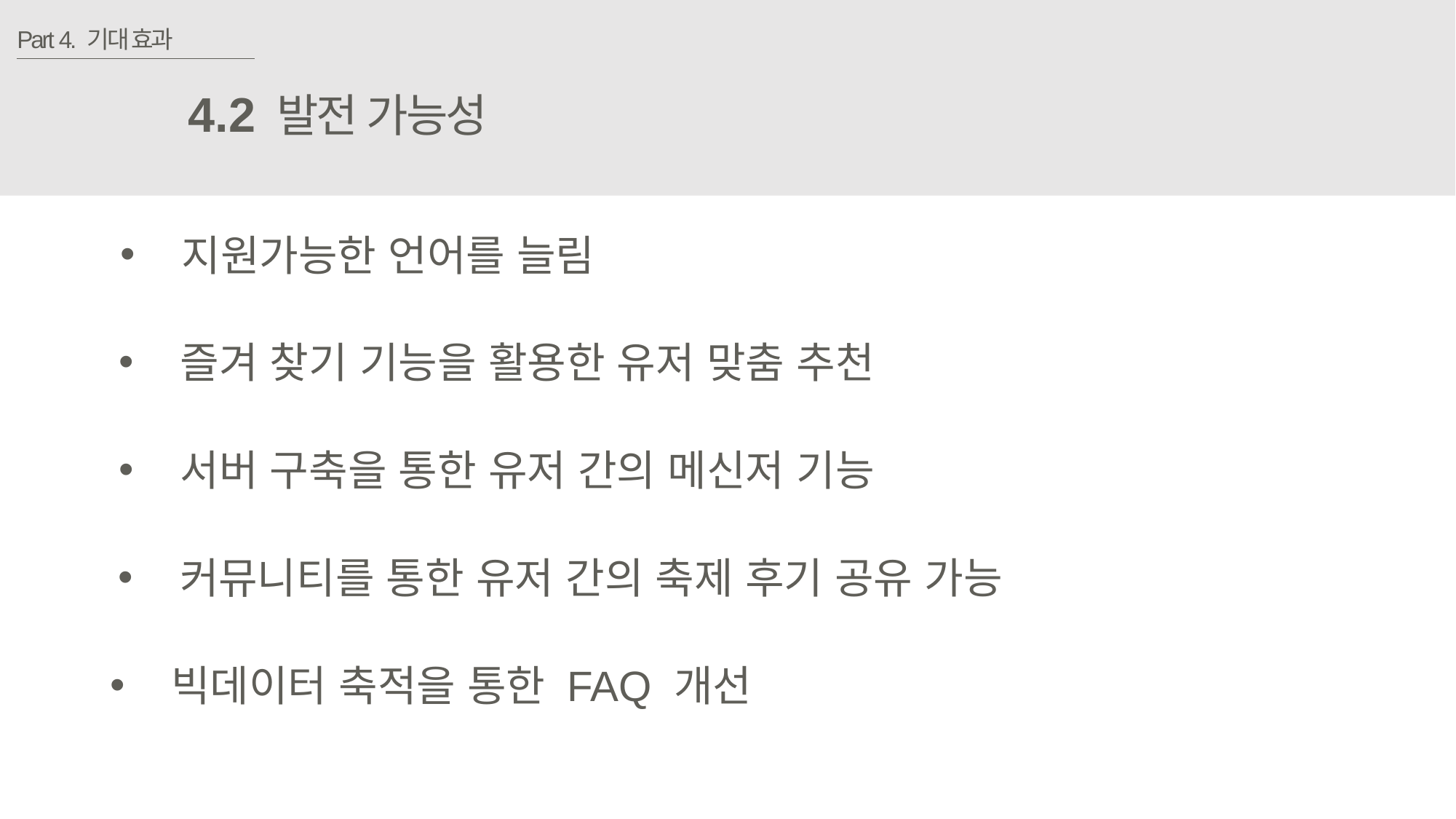

Part 4. 기대 효과
4.2
발전 가능성
지원가능한 언어를 늘림
즐겨 찾기 기능을 활용한 유저 맞춤 추천
서버 구축을 통한 유저 간의 메신저 기능
커뮤니티를 통한 유저 간의 축제 후기 공유 가능
빅데이터 축적을 통한 FAQ 개선